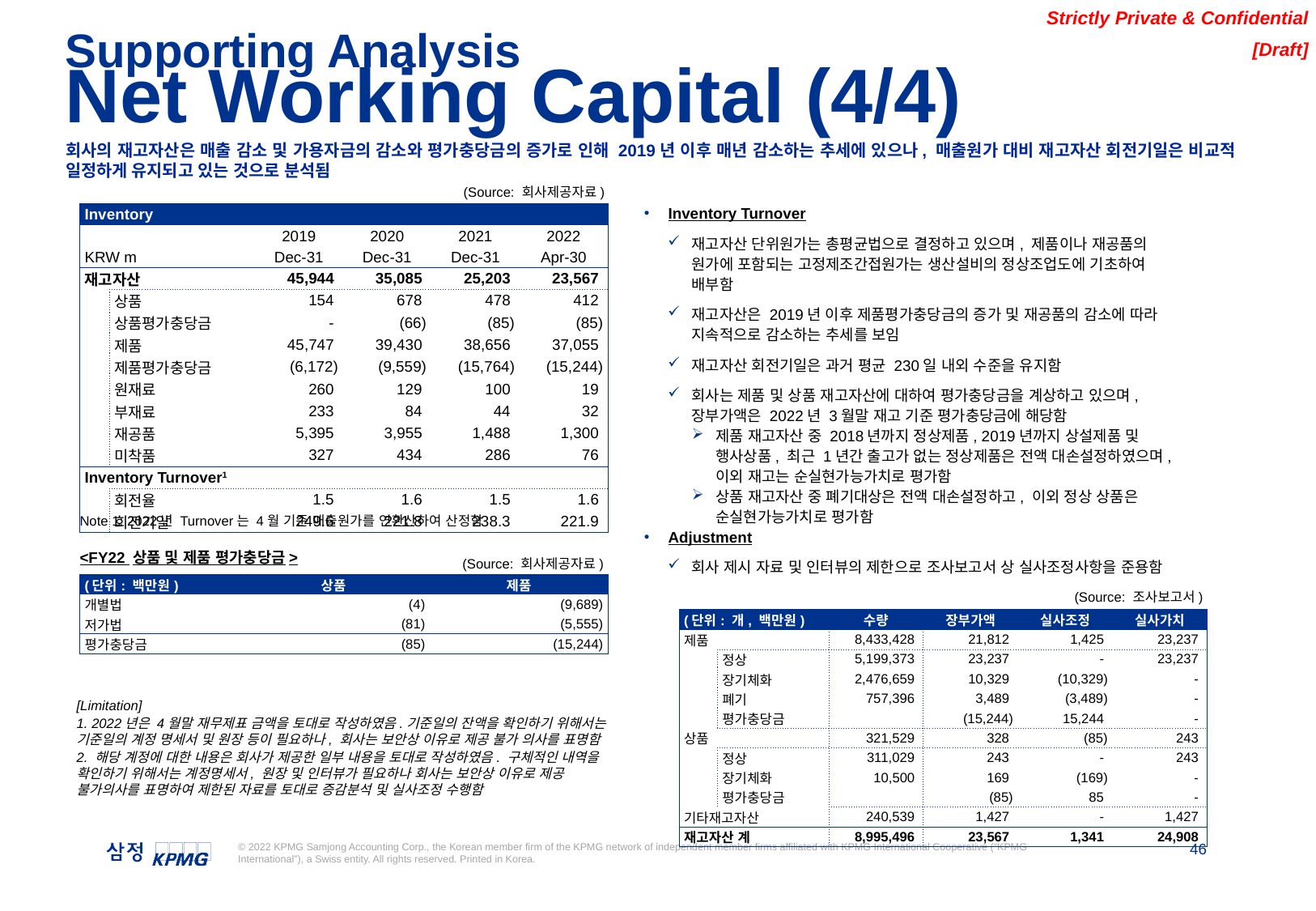

Supporting Analysis
Net Working Capital (4/4)
회사의 재고자산은 매출 감소 및 가용자금의 감소와 평가충당금의 증가로 인해 2019년 이후 매년 감소하는 추세에 있으나, 매출원가 대비 재고자산 회전기일은 비교적 일정하게 유지되고 있는 것으로 분석됨
(Source: 회사제공자료)
Inventory Turnover
재고자산 단위원가는 총평균법으로 결정하고 있으며, 제품이나 재공품의 원가에 포함되는 고정제조간접원가는 생산설비의 정상조업도에 기초하여 배부함
재고자산은 2019년 이후 제품평가충당금의 증가 및 재공품의 감소에 따라 지속적으로 감소하는 추세를 보임
재고자산 회전기일은 과거 평균 230일 내외 수준을 유지함
회사는 제품 및 상품 재고자산에 대하여 평가충당금을 계상하고 있으며, 장부가액은 2022년 3월말 재고 기준 평가충당금에 해당함
제품 재고자산 중 2018년까지 정상제품, 2019년까지 상설제품 및 행사상품, 최근 1년간 출고가 없는 정상제품은 전액 대손설정하였으며, 이외 재고는 순실현가능가치로 평가함
상품 재고자산 중 폐기대상은 전액 대손설정하고, 이외 정상 상품은 순실현가능가치로 평가함
Adjustment
회사 제시 자료 및 인터뷰의 제한으로 조사보고서 상 실사조정사항을 준용함
| Inventory |  |  |  |  |  |  |
| --- | --- | --- | --- | --- | --- | --- |
|  |  |  | 2019 | 2020 | 2021 | 2022 |
| KRW m |  |  | Dec-31 | Dec-31 | Dec-31 | Apr-30 |
| 재고자산 |  |  | 45,944 | 35,085 | 25,203 | 23,567 |
|  | 상품 | 상품 | 154 | 678 | 478 | 412 |
|  | 상품평가충당금 | 상품평가충당금 | - | (66) | (85) | (85) |
|  | 제품 | 제품 | 45,747 | 39,430 | 38,656 | 37,055 |
|  | 제품평가충당금 | 제품평가충당금 | (6,172) | (9,559) | (15,764) | (15,244) |
|  | 원재료 | 원재료 | 260 | 129 | 100 | 19 |
|  | 부재료 | 부재료 | 233 | 84 | 44 | 32 |
|  | 재공품 | 재공품 | 5,395 | 3,955 | 1,488 | 1,300 |
|  | 미착품 | 미착품 | 327 | 434 | 286 | 76 |
| Inventory Turnover1 |  |  |  |  |  |  |
|  | 회전율 |  | 1.5 | 1.6 | 1.5 | 1.6 |
|  | 회전기일 |  | 249.6 | 221.8 | 238.3 | 221.9 |
Note 1: 2022년 Turnover는 4월 기준 매출원가를 연환산하여 산정함
<FY22 상품 및 제품 평가충당금>
(Source: 회사제공자료)
| (단위: 백만원) | 상품 | 제품 |
| --- | --- | --- |
| 개별법 | (4) | (9,689) |
| 저가법 | (81) | (5,555) |
| 평가충당금 | (85) | (15,244) |
(Source: 조사보고서)
| (단위: 개, 백만원) |  | 수량 | 장부가액 | 실사조정 | 실사가치 |
| --- | --- | --- | --- | --- | --- |
| 제품 |  | 8,433,428 | 21,812 | 1,425 | 23,237 |
|  | 정상 | 5,199,373 | 23,237 | - | 23,237 |
|  | 장기체화 | 2,476,659 | 10,329 | (10,329) | - |
|  | 폐기 | 757,396 | 3,489 | (3,489) | - |
|  | 평가충당금 |  | (15,244) | 15,244 | - |
| 상품 |  | 321,529 | 328 | (85) | 243 |
|  | 정상 | 311,029 | 243 | - | 243 |
|  | 장기체화 | 10,500 | 169 | (169) | - |
|  | 평가충당금 |  | (85) | 85 | - |
| 기타재고자산 |  | 240,539 | 1,427 | - | 1,427 |
| 재고자산 계 |  | 8,995,496 | 23,567 | 1,341 | 24,908 |
[Limitation]
1. 2022년은 4월말 재무제표 금액을 토대로 작성하였음.기준일의 잔액을 확인하기 위해서는 기준일의 계정 명세서 및 원장 등이 필요하나, 회사는 보안상 이유로 제공 불가 의사를 표명함
2. 해당 계정에 대한 내용은 회사가 제공한 일부 내용을 토대로 작성하였음. 구체적인 내역을 확인하기 위해서는 계정명세서, 원장 및 인터뷰가 필요하나 회사는 보안상 이유로 제공 불가의사를 표명하여 제한된 자료를 토대로 증감분석 및 실사조정 수행함